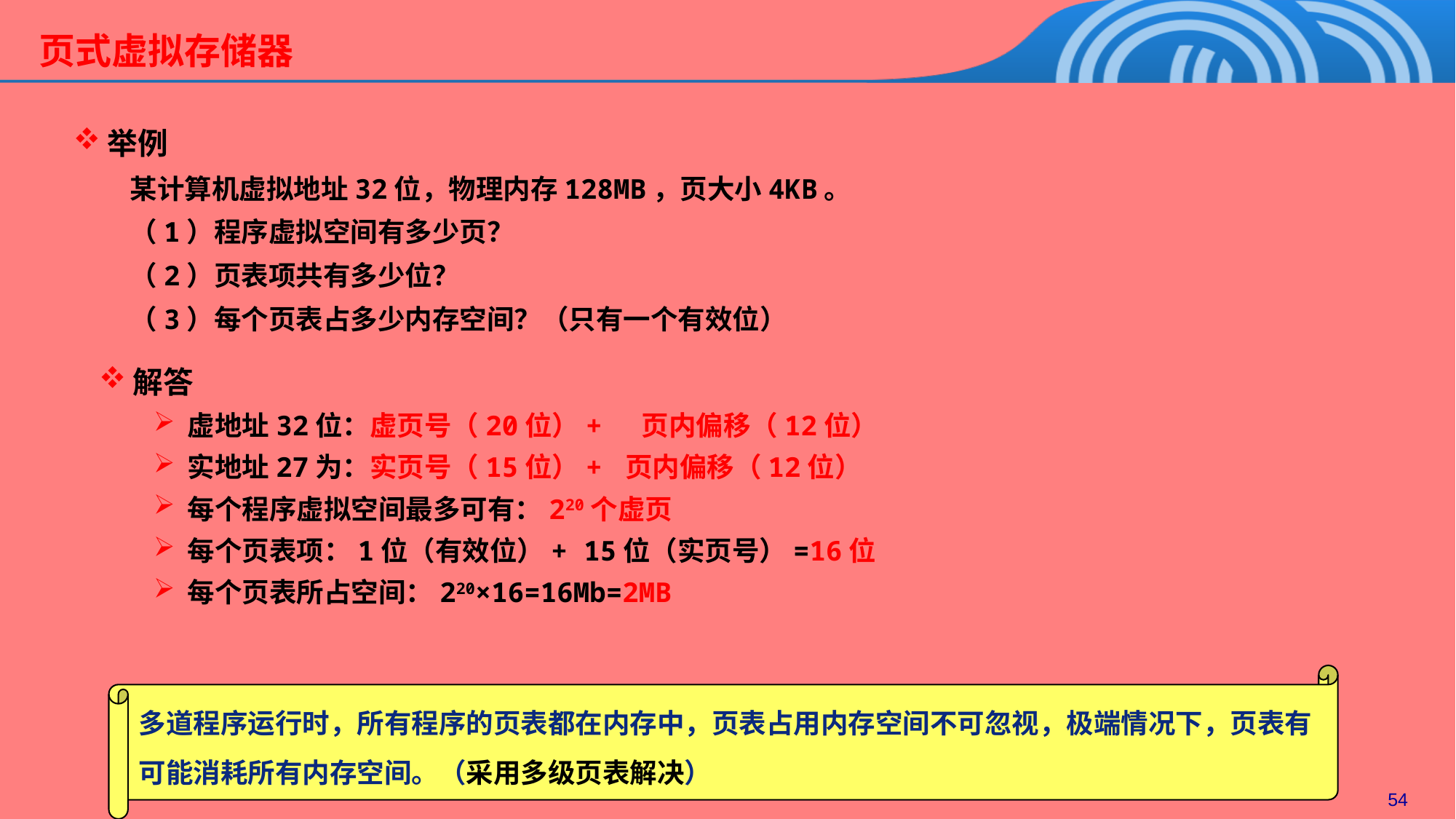

# 页式虚拟存储器
举例
某计算机虚拟地址32位，物理内存128MB，页大小4KB。
（1）程序虚拟空间有多少页？
（2）页表项共有多少位？
（3）每个页表占多少内存空间？（只有一个有效位）
解答
虚地址32位：虚页号（20位）+  页内偏移（12位）
实地址27为：实页号（15位）+ 页内偏移（12位）
每个程序虚拟空间最多可有：220个虚页
每个页表项：1位（有效位）+ 15位（实页号）=16位
每个页表所占空间：220×16=16Mb=2MB
多道程序运行时，所有程序的页表都在内存中，页表占用内存空间不可忽视，极端情况下，页表有可能消耗所有内存空间。（采用多级页表解决）